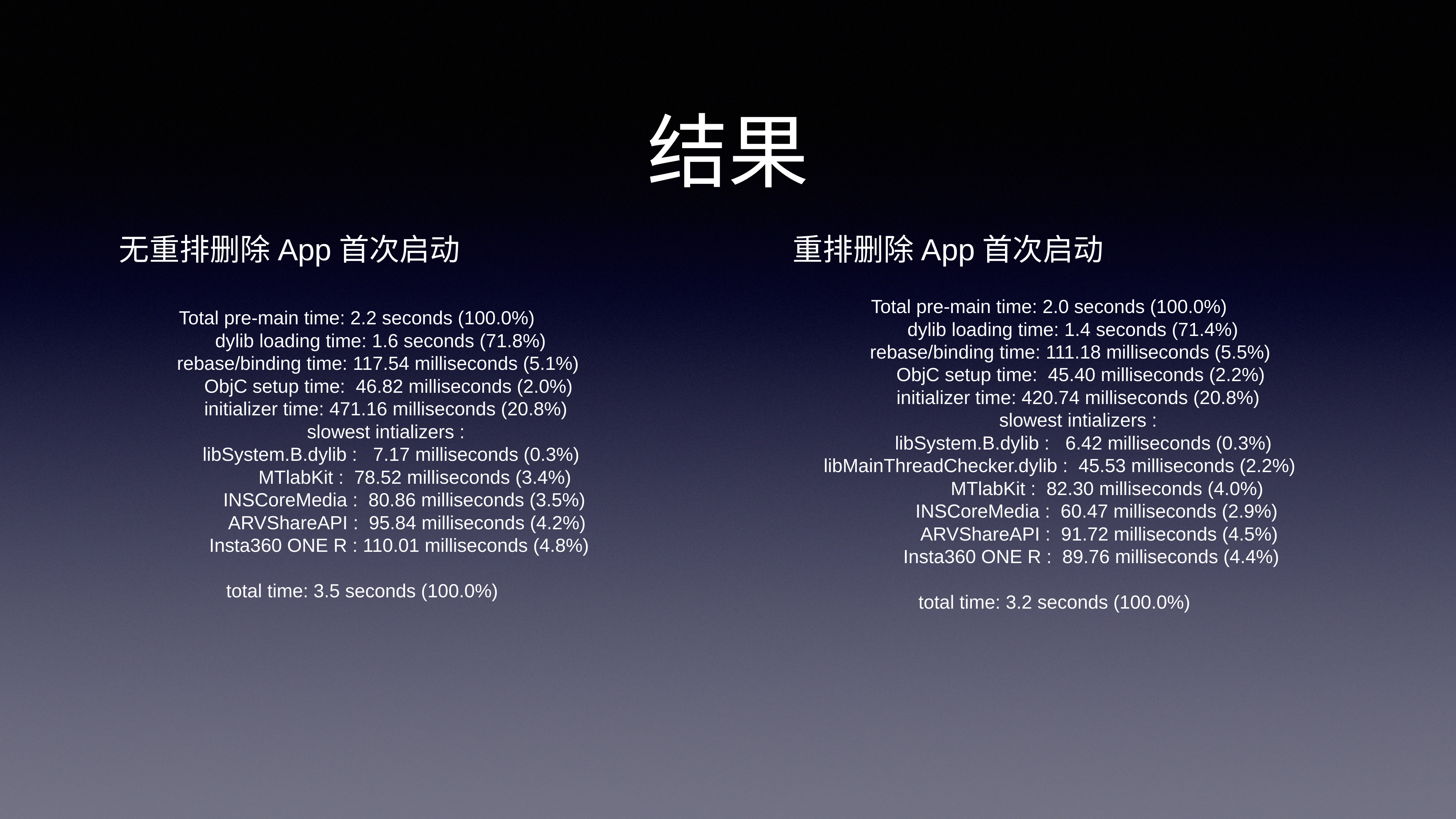

# 结果
无重排删除App首次启动
重排删除App首次启动
Total pre-main time: 2.0 seconds (100.0%)
         dylib loading time: 1.4 seconds (71.4%)
        rebase/binding time: 111.18 milliseconds (5.5%)
            ObjC setup time:  45.40 milliseconds (2.2%)
           initializer time: 420.74 milliseconds (20.8%)
           slowest intializers :
             libSystem.B.dylib :   6.42 milliseconds (0.3%)
    libMainThreadChecker.dylib :  45.53 milliseconds (2.2%)
                      MTlabKit :  82.30 milliseconds (4.0%)
                  INSCoreMedia :  60.47 milliseconds (2.9%)
                   ARVShareAPI :  91.72 milliseconds (4.5%)
                Insta360 ONE R :  89.76 milliseconds (4.4%)

  total time: 3.2 seconds (100.0%)
Total pre-main time: 2.2 seconds (100.0%)
         dylib loading time: 1.6 seconds (71.8%)
        rebase/binding time: 117.54 milliseconds (5.1%)
            ObjC setup time:  46.82 milliseconds (2.0%)
           initializer time: 471.16 milliseconds (20.8%)
           slowest intializers :
             libSystem.B.dylib :   7.17 milliseconds (0.3%)
                      MTlabKit :  78.52 milliseconds (3.4%)
                  INSCoreMedia :  80.86 milliseconds (3.5%)
                   ARVShareAPI :  95.84 milliseconds (4.2%)
                Insta360 ONE R : 110.01 milliseconds (4.8%)

  total time: 3.5 seconds (100.0%)